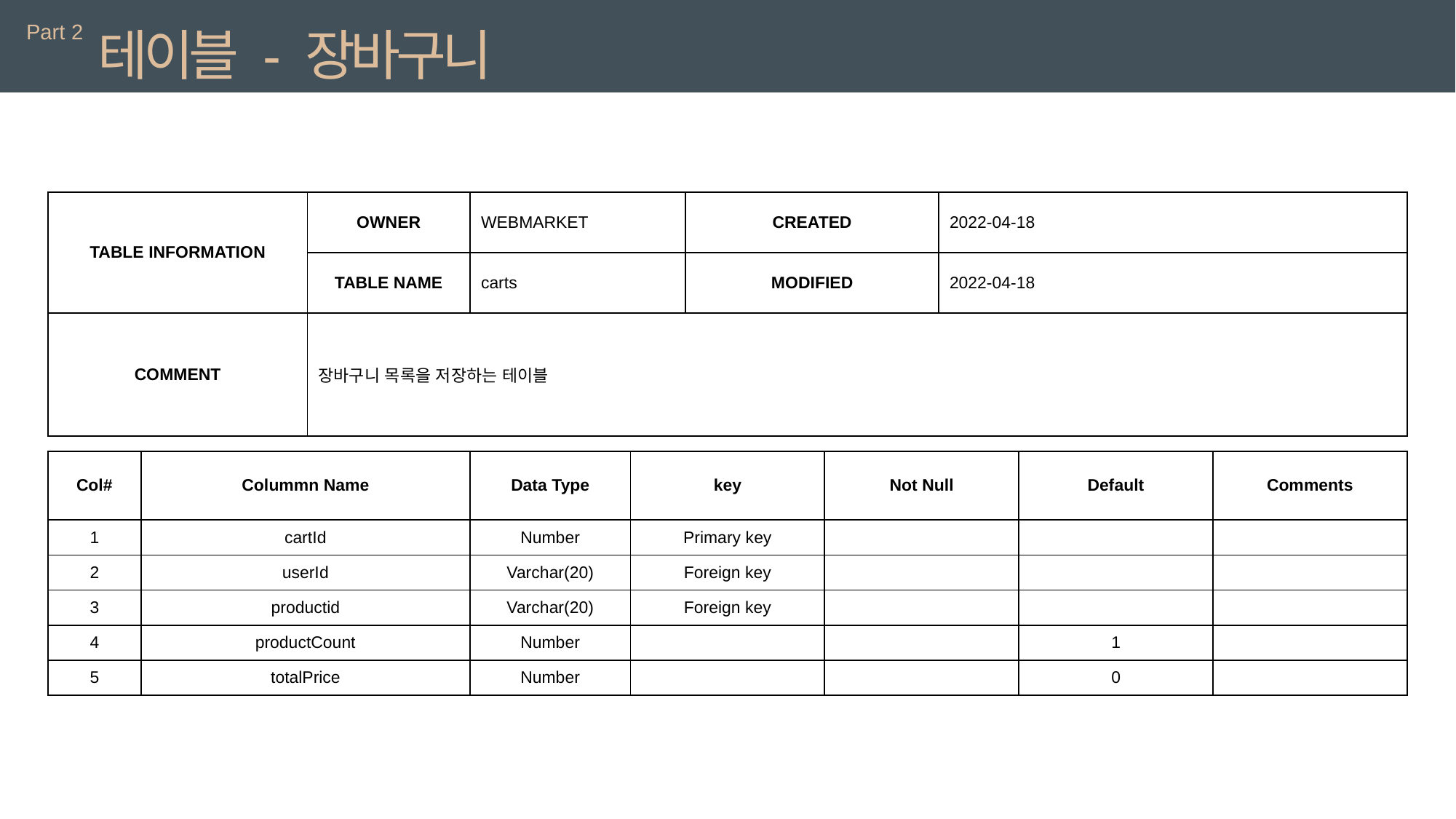

Part 2
테이블 - 장바구니
| TABLE INFORMATION | OWNER | WEBMARKET | CREATED | 2022-04-18 |
| --- | --- | --- | --- | --- |
|  | TABLE NAME | carts | MODIFIED | 2022-04-18 |
| COMMENT | 장바구니 목록을 저장하는 테이블 |  |  |  |
| Col# | Colummn Name | Data Type | key | Not Null | Default | Comments |
| --- | --- | --- | --- | --- | --- | --- |
| 1 | cartId | Number | Primary key |  |  |  |
| 2 | userId | Varchar(20) | Foreign key |  |  |  |
| 3 | productid | Varchar(20) | Foreign key |  |  |  |
| 4 | productCount | Number |  |  | 1 |  |
| 5 | totalPrice | Number |  |  | 0 |  |